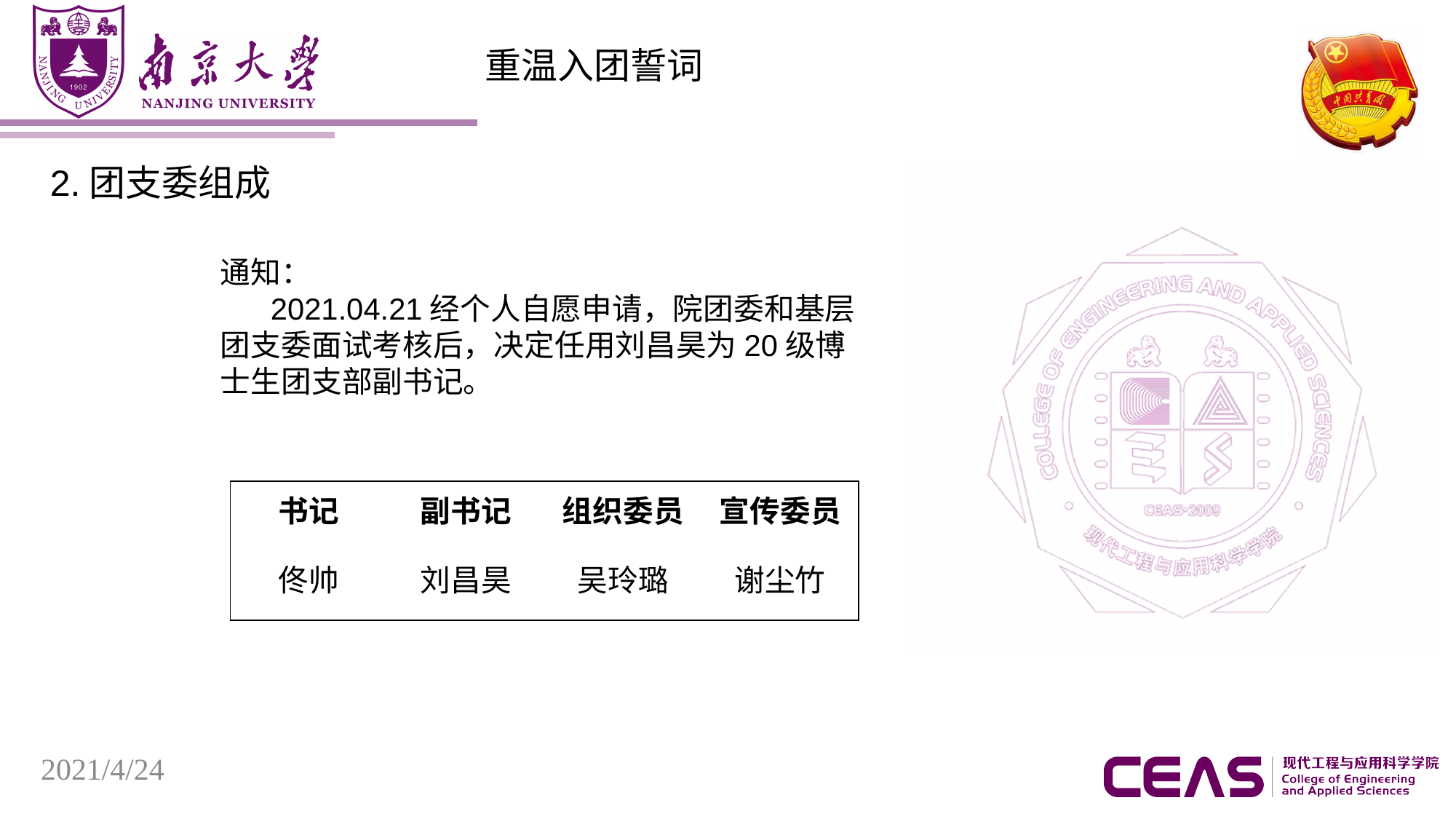

重温入团誓词
2.团支委组成
通知：
      2021.04.21经个人自愿申请，院团委和基层团支委面试考核后，决定任用刘昌昊为20级博士生团支部副书记。
| 书记 | 副书记 | 组织委员 | 宣传委员 |
| --- | --- | --- | --- |
| 佟帅 | 刘昌昊 | 吴玲璐 | 谢尘竹 |
2021/4/24